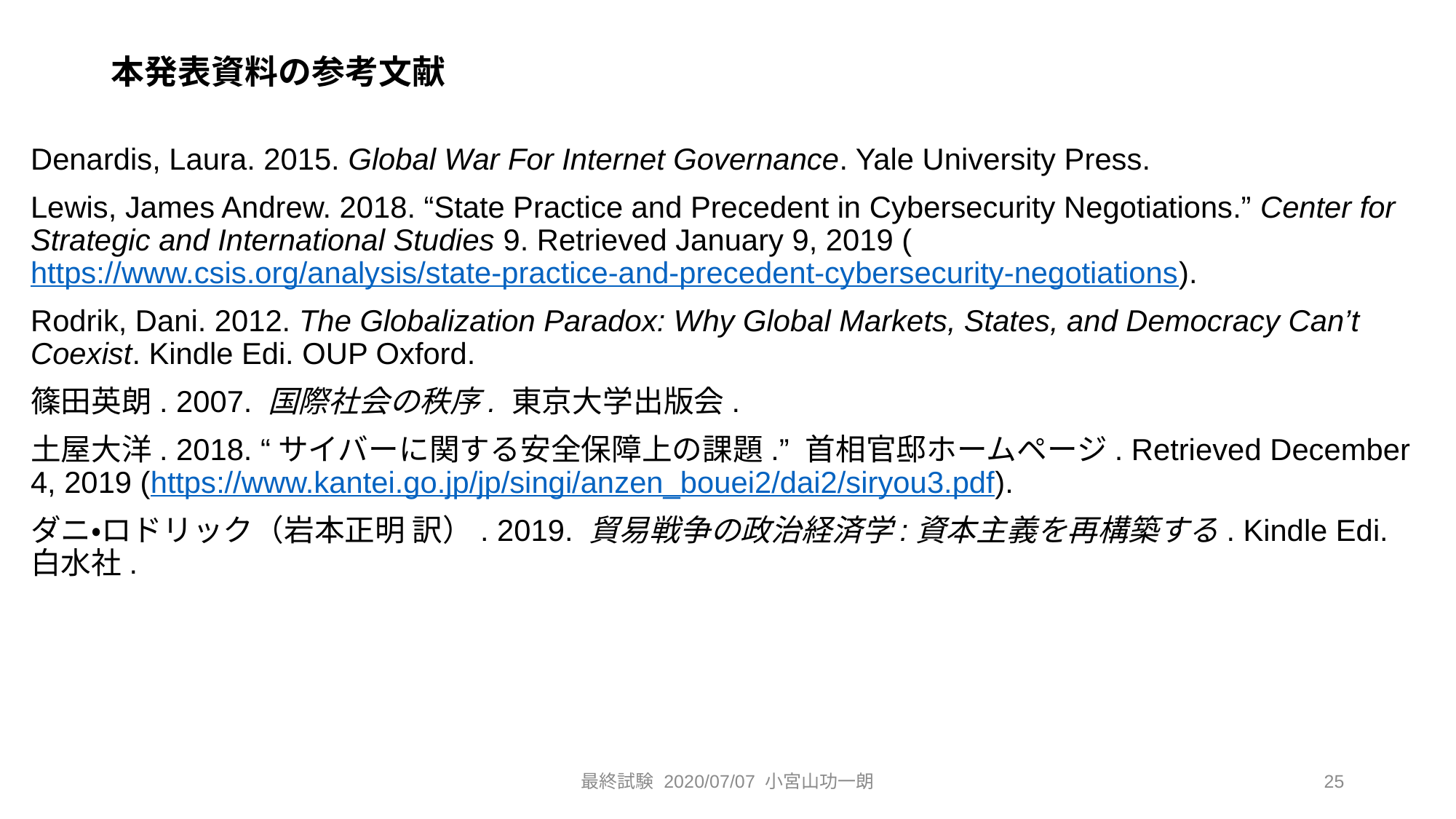

# 本発表資料の参考文献
Denardis, Laura. 2015. Global War For Internet Governance. Yale University Press.
Lewis, James Andrew. 2018. “State Practice and Precedent in Cybersecurity Negotiations.” Center for Strategic and International Studies 9. Retrieved January 9, 2019 (https://www.csis.org/analysis/state-practice-and-precedent-cybersecurity-negotiations).
Rodrik, Dani. 2012. The Globalization Paradox: Why Global Markets, States, and Democracy Can’t Coexist. Kindle Edi. OUP Oxford.
篠田英朗. 2007. 国際社会の秩序. 東京大学出版会.
土屋大洋. 2018. “サイバーに関する安全保障上の課題.” 首相官邸ホームページ. Retrieved December 4, 2019 (https://www.kantei.go.jp/jp/singi/anzen_bouei2/dai2/siryou3.pdf).
ダニ・ロドリック（岩本正明 訳）. 2019. 貿易戦争の政治経済学:資本主義を再構築する. Kindle Edi. 白水社.

最終試験 2020/07/07 小宮山功一朗
25